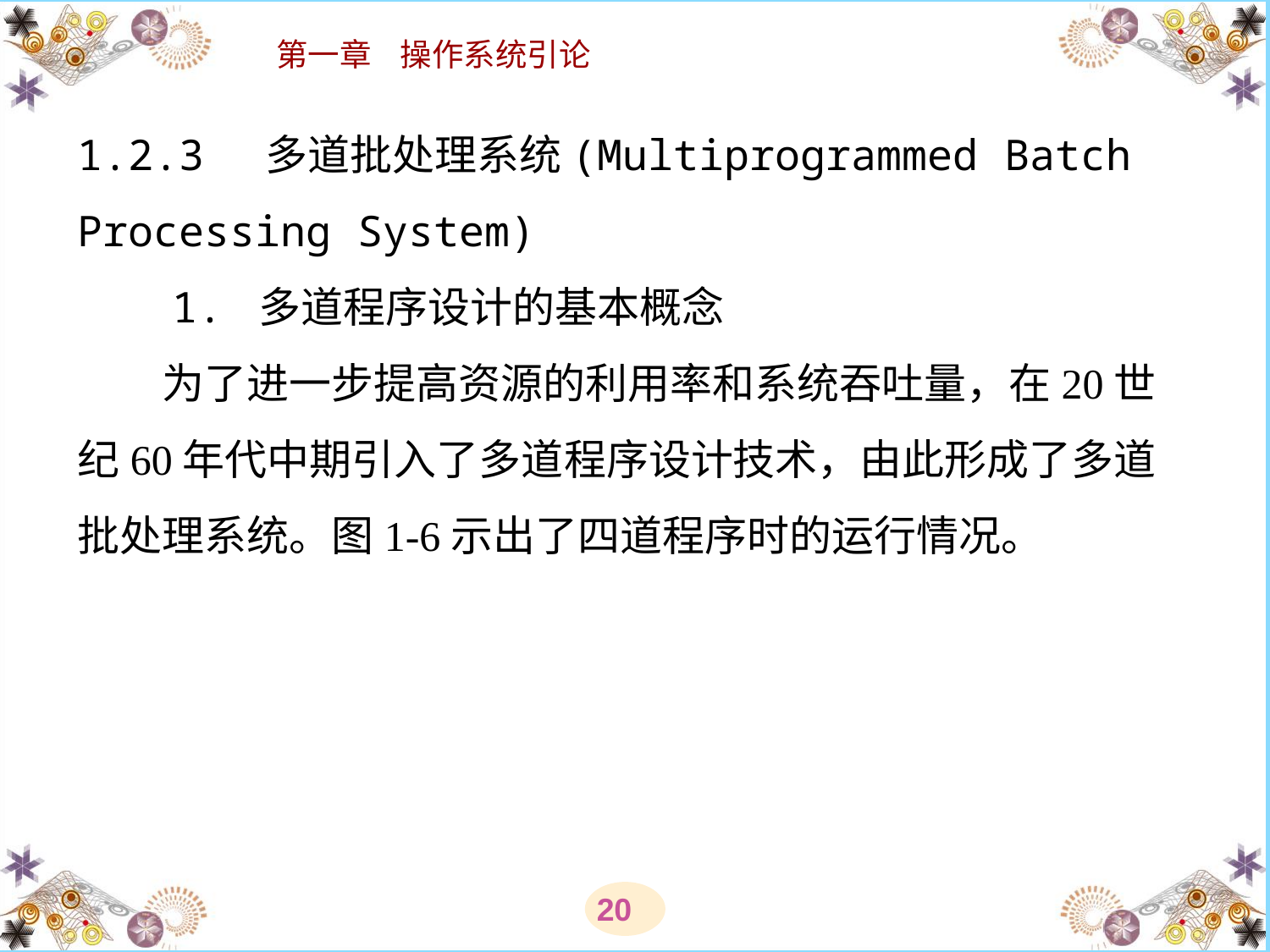

# 1.2.3  多道批处理系统(Multiprogrammed Batch Processing System) 　　1. 多道程序设计的基本概念 　　为了进一步提高资源的利用率和系统吞吐量，在20世纪60年代中期引入了多道程序设计技术，由此形成了多道批处理系统。图1-6示出了四道程序时的运行情况。